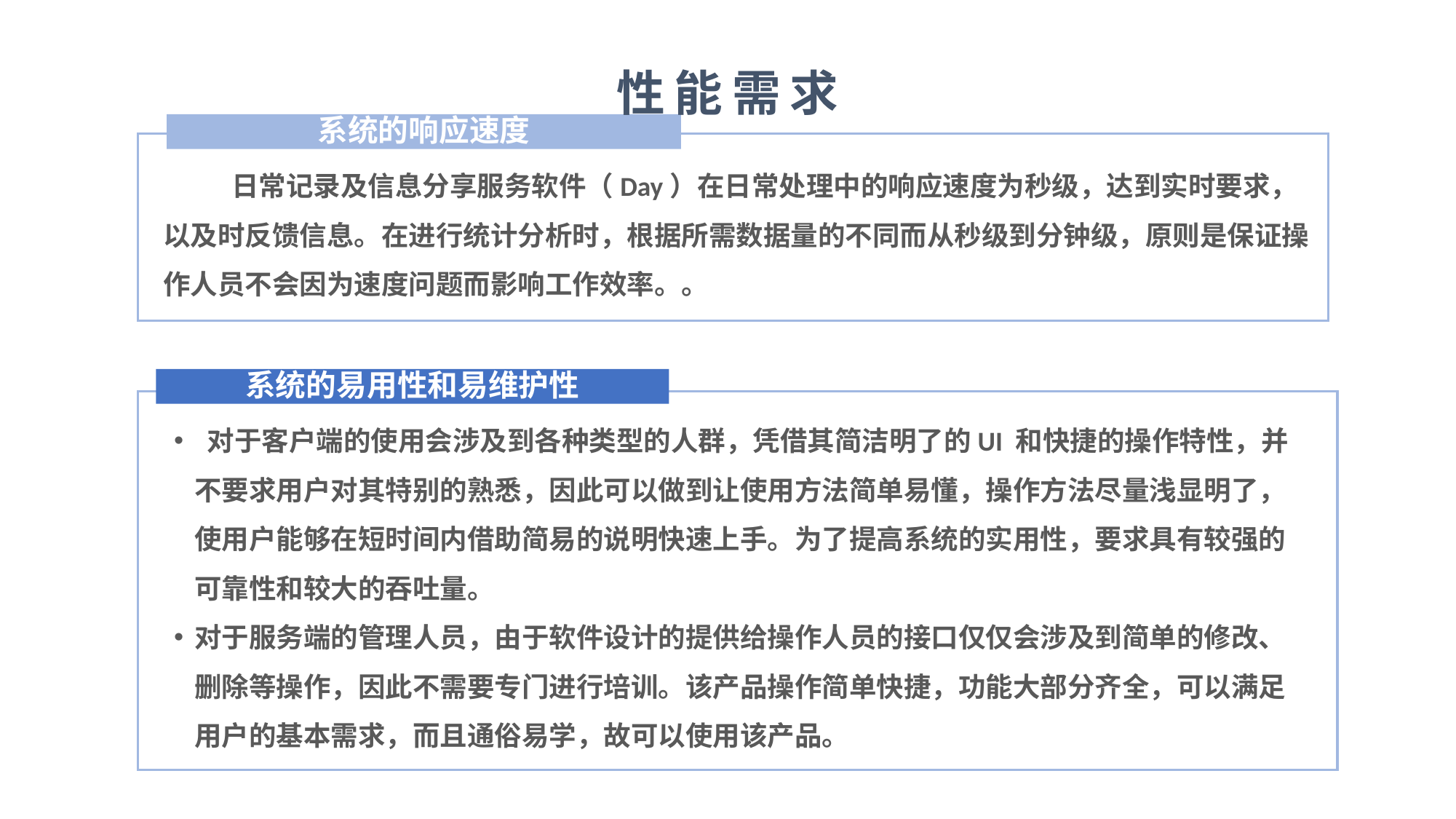

性能需求

系统的响应速度

          日常记录及信息分享服务软件（Day）在日常处理中的响应速度为秒级，达到实时要求，以及时反馈信息。在进行统计分析时，根据所需数据量的不同而从秒级到分钟级，原则是保证操作人员不会因为速度问题而影响工作效率。。
系统的易用性和易维护性

 对于客户端的使用会涉及到各种类型的人群，凭借其简洁明了的UI 和快捷的操作特性，并不要求用户对其特别的熟悉，因此可以做到让使用方法简单易懂，操作方法尽量浅显明了，使用户能够在短时间内借助简易的说明快速上手。为了提高系统的实用性，要求具有较强的可靠性和较大的吞吐量。
对于服务端的管理人员，由于软件设计的提供给操作人员的接口仅仅会涉及到简单的修改、删除等操作，因此不需要专门进行培训。该产品操作简单快捷，功能大部分齐全，可以满足用户的基本需求，而且通俗易学，故可以使用该产品。